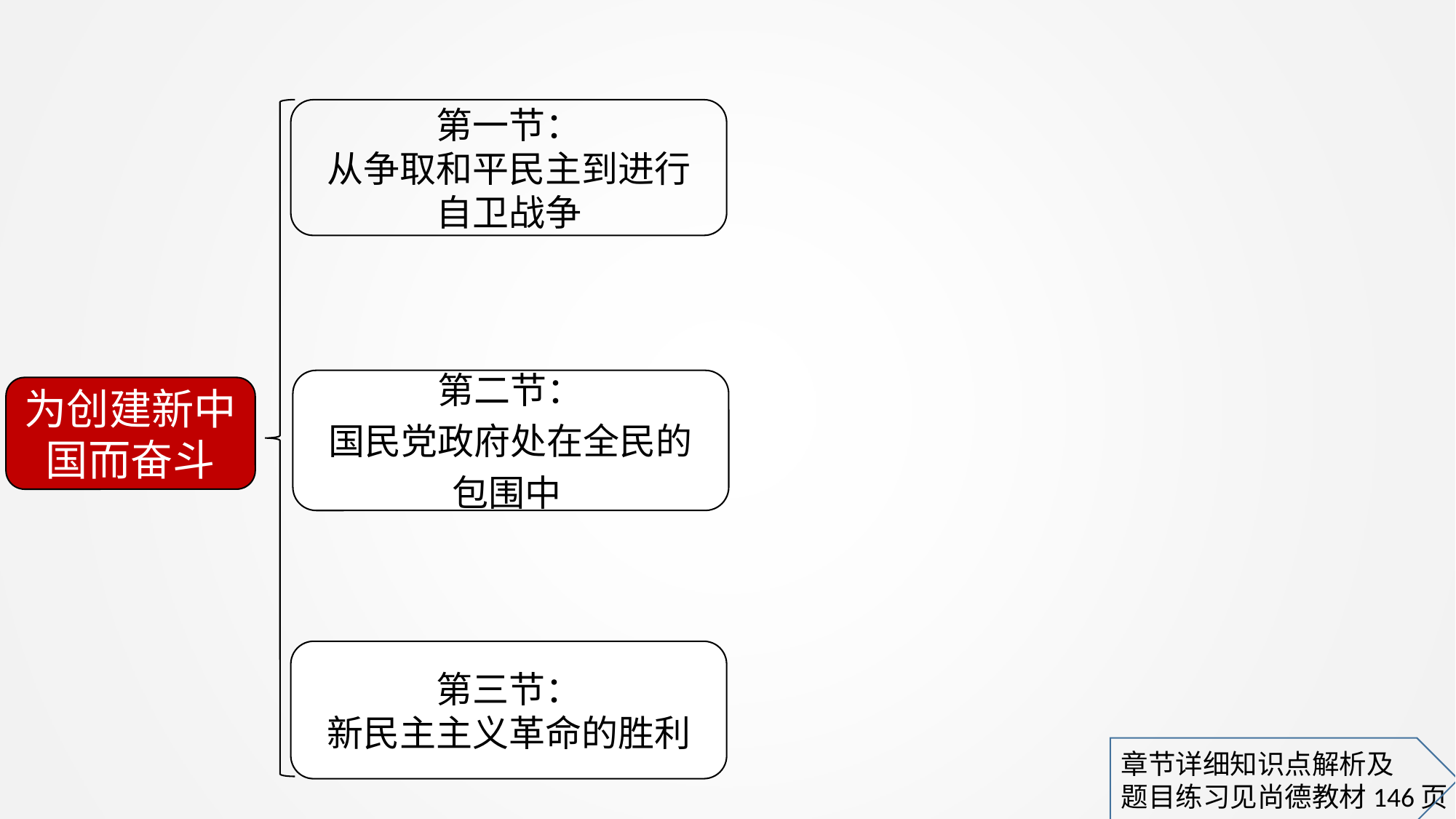

第一节：
从争取和平民主到进行
自卫战争
第二节：
国民党政府处在全民的
包围中
为创建新中国而奋斗
第三节：
新民主主义革命的胜利

章节详细知识点解析及
题目练习见尚德教材146页